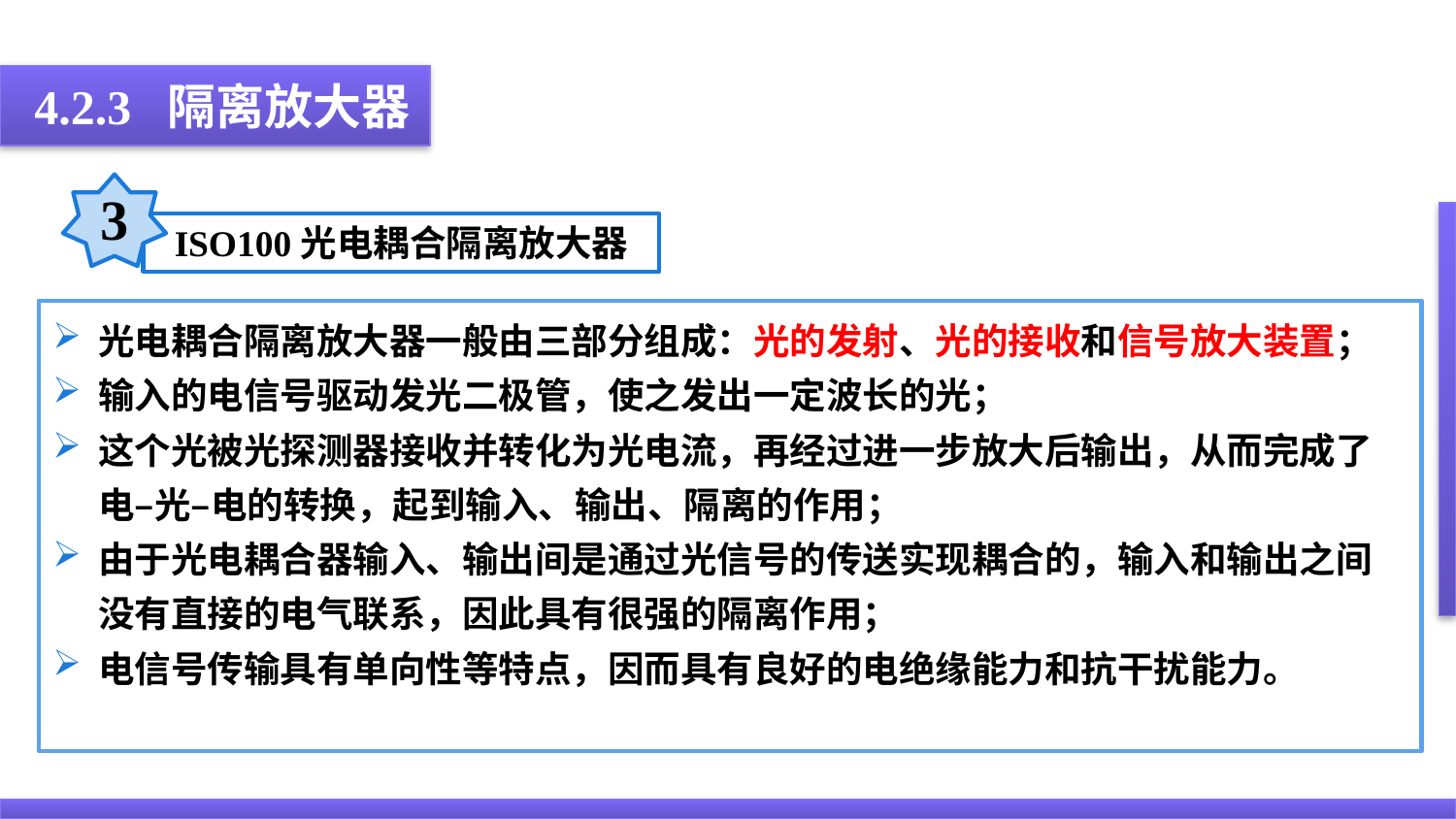

4.2.3  隔离放大器
3
ISO100光电耦合隔离放大器
光电耦合隔离放大器一般由三部分组成：光的发射、光的接收和信号放大装置；
输入的电信号驱动发光二极管，使之发出一定波长的光；
这个光被光探测器接收并转化为光电流，再经过进一步放大后输出，从而完成了电–光–电的转换，起到输入、输出、隔离的作用；
由于光电耦合器输入、输出间是通过光信号的传送实现耦合的，输入和输出之间没有直接的电气联系，因此具有很强的隔离作用；
电信号传输具有单向性等特点，因而具有良好的电绝缘能力和抗干扰能力。